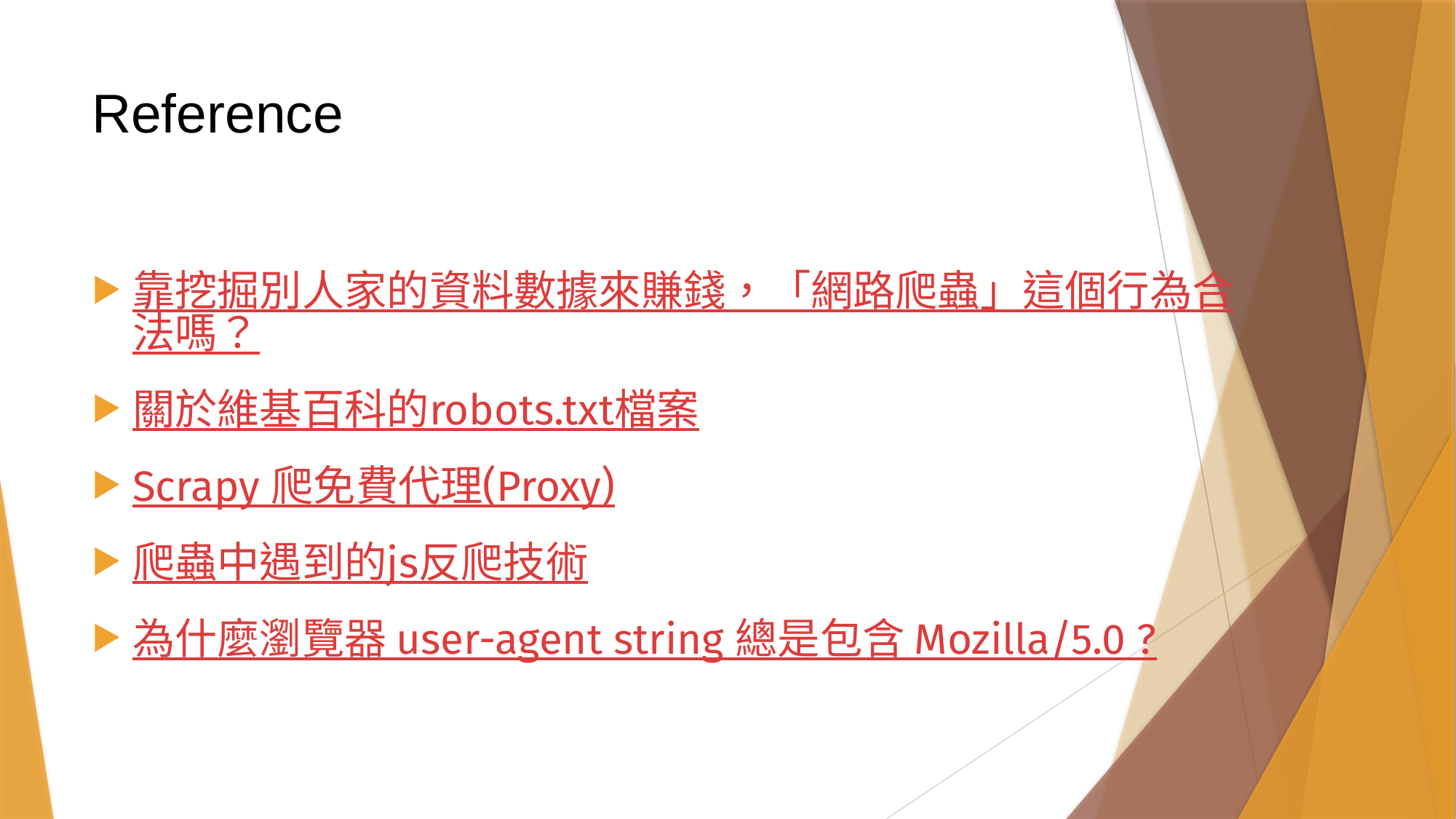

# Reference
靠挖掘別人家的資料數據來賺錢，「網路爬蟲」這個行為合法嗎？
關於維基百科的robots.txt檔案
Scrapy 爬免費代理(Proxy)
爬蟲中遇到的js反爬技術
為什麼瀏覽器 user-agent string 總是包含 Mozilla/5.0 ?